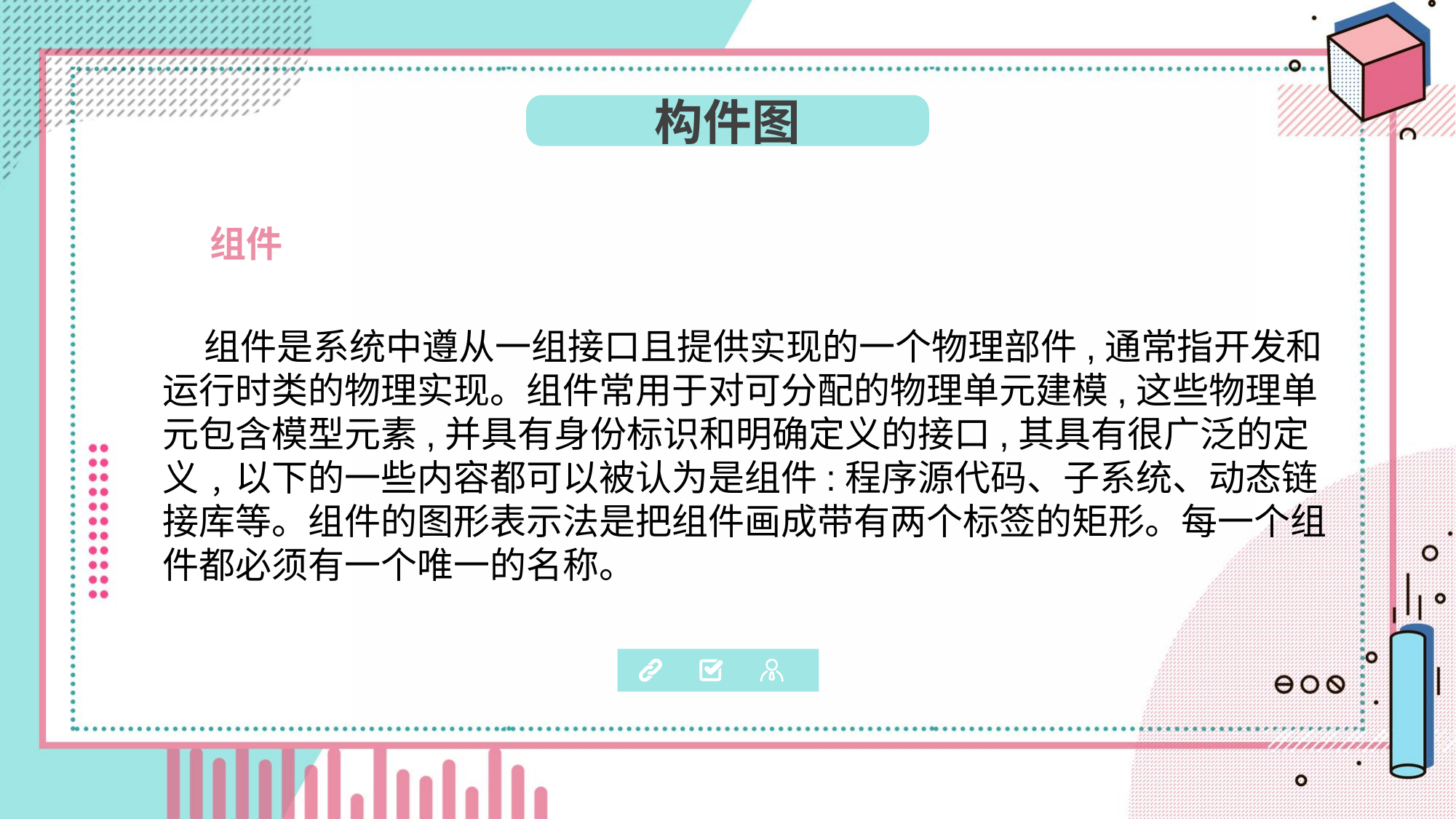

构件图
 组件
    组件是系统中遵从一组接口且提供实现的一个物理部件,通常指开发和运行时类的物理实现。组件常用于对可分配的物理单元建模,这些物理单元包含模型元素,并具有身份标识和明确定义的接口,其具有很广泛的定义﹐以下的一些内容都可以被认为是组件:程序源代码、子系统、动态链接库等。组件的图形表示法是把组件画成带有两个标签的矩形。每一个组件都必须有一个唯一的名称。